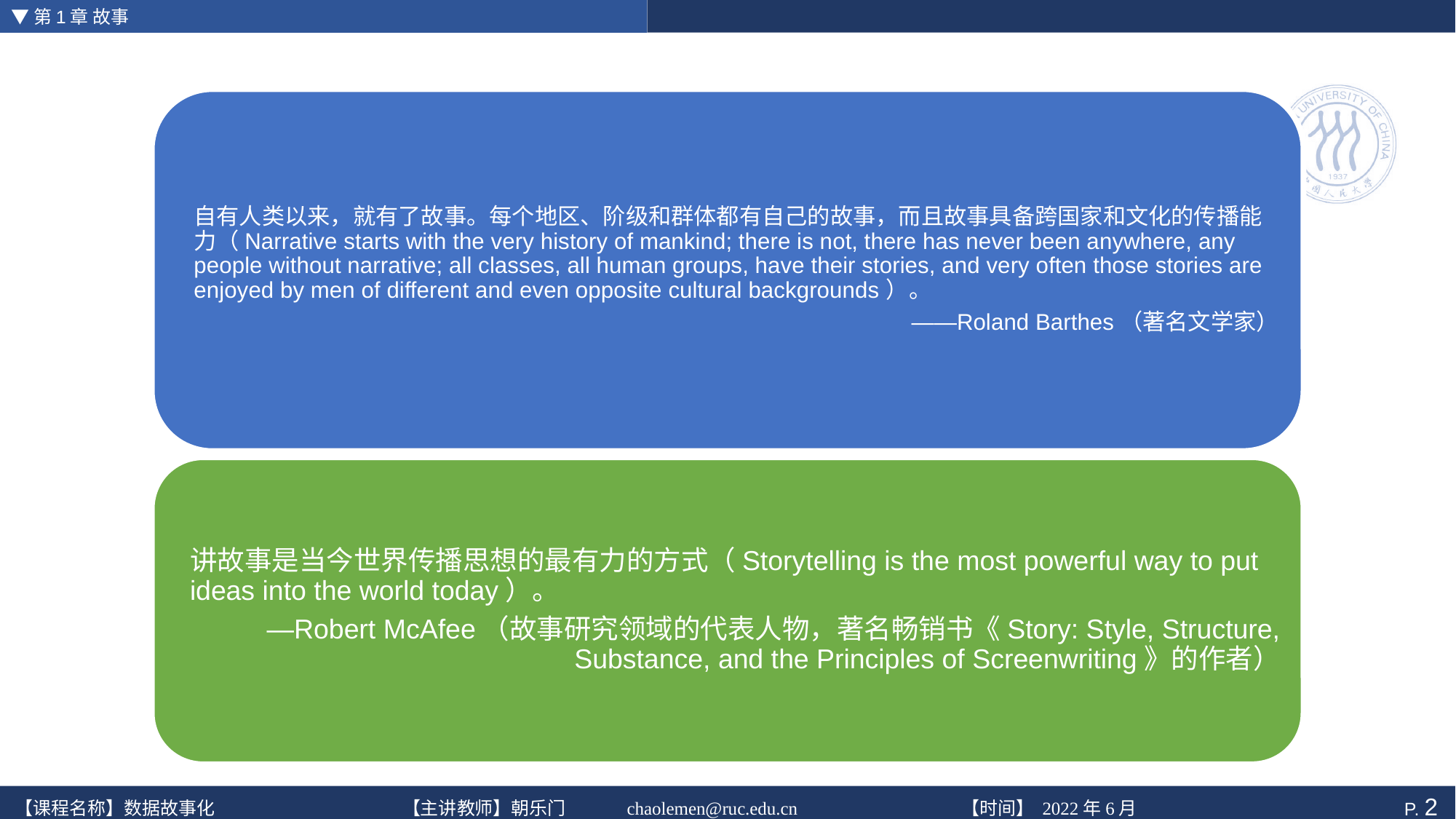

▼第1章 故事

自有人类以来，就有了故事。每个地区、阶级和群体都有自己的故事，而且故事具备跨国家和文化的传播能力（Narrative starts with the very history of mankind; there is not, there has never been anywhere, any people without narrative; all classes, all human groups, have their stories, and very often those stories are enjoyed by men of different and even opposite cultural backgrounds）。
——Roland Barthes（著名文学家）
讲故事是当今世界传播思想的最有力的方式（Storytelling is the most powerful way to put ideas into the world today）。
—Robert McAfee（故事研究领域的代表人物，著名畅销书《Story: Style, Structure, Substance, and the Principles of Screenwriting》的作者）